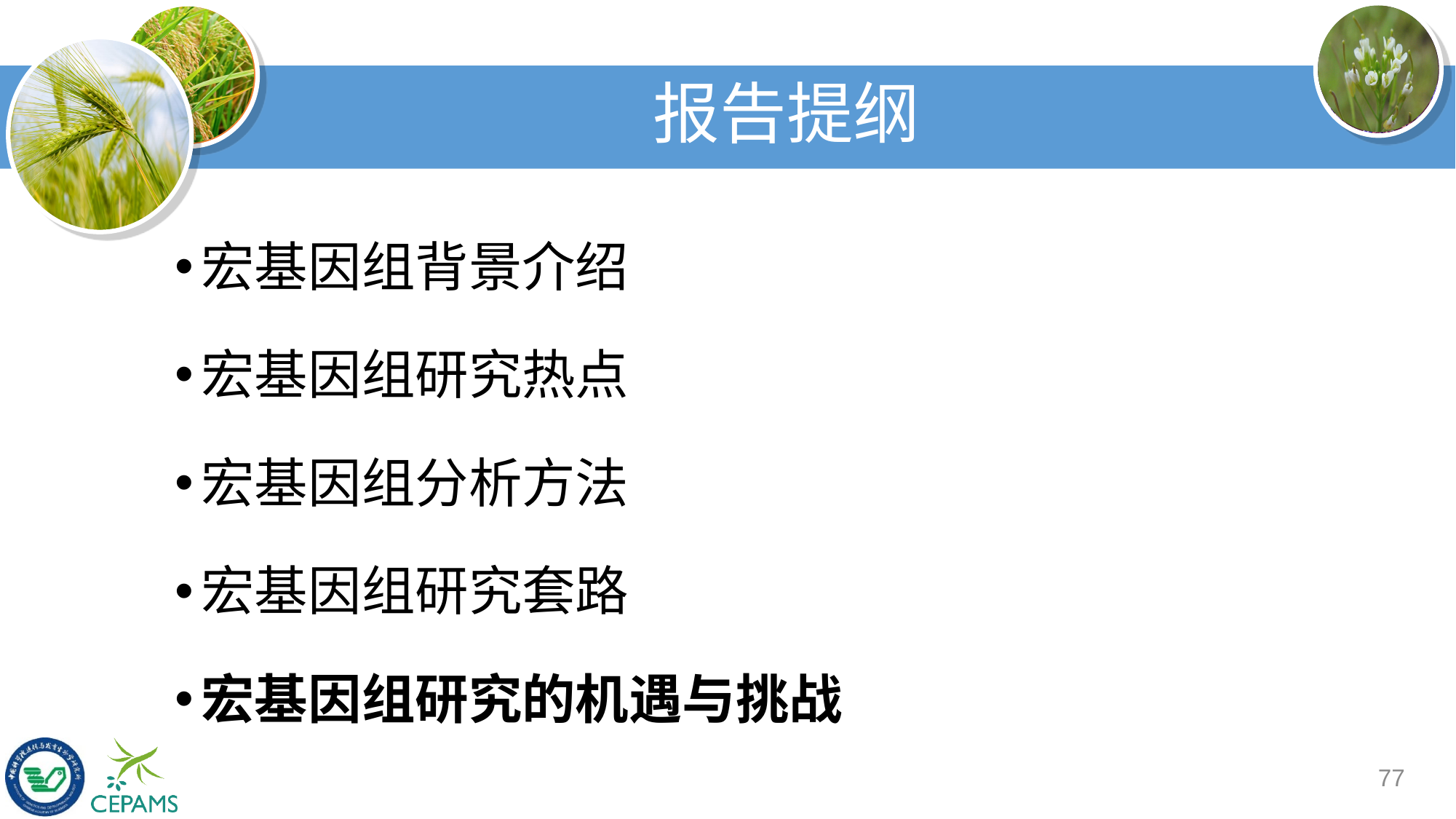

# 报告提纲
宏基因组背景介绍
宏基因组研究热点
宏基因组分析方法
宏基因组研究套路
宏基因组研究的机遇与挑战
77